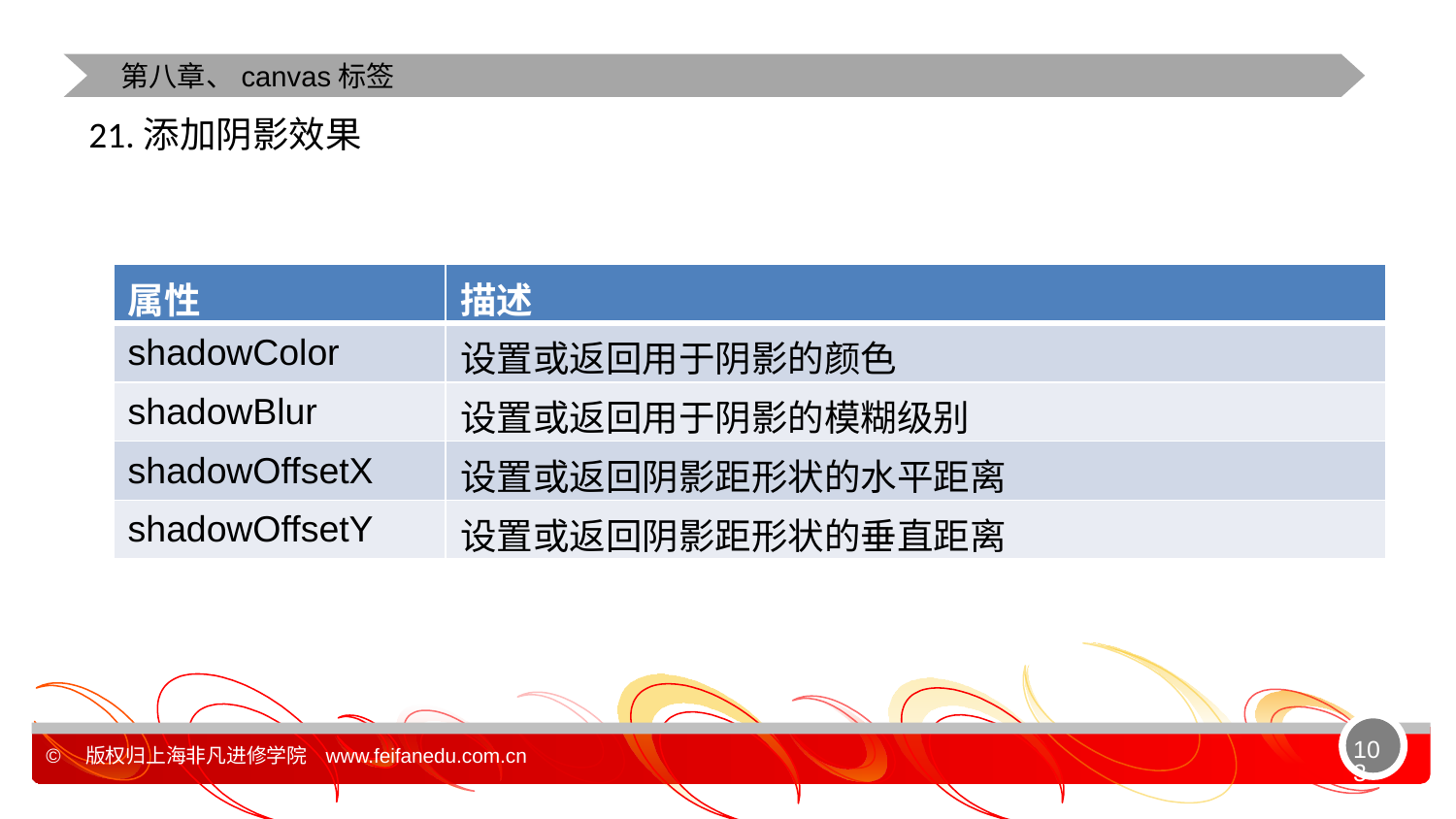

第八章、canvas标签

21.添加阴影效果
| 属性 | 描述 |
| --- | --- |
| shadowColor | 设置或返回用于阴影的颜色 |
| shadowBlur | 设置或返回用于阴影的模糊级别 |
| shadowOffsetX | 设置或返回阴影距形状的水平距离 |
| shadowOffsetY | 设置或返回阴影距形状的垂直距离 |
103